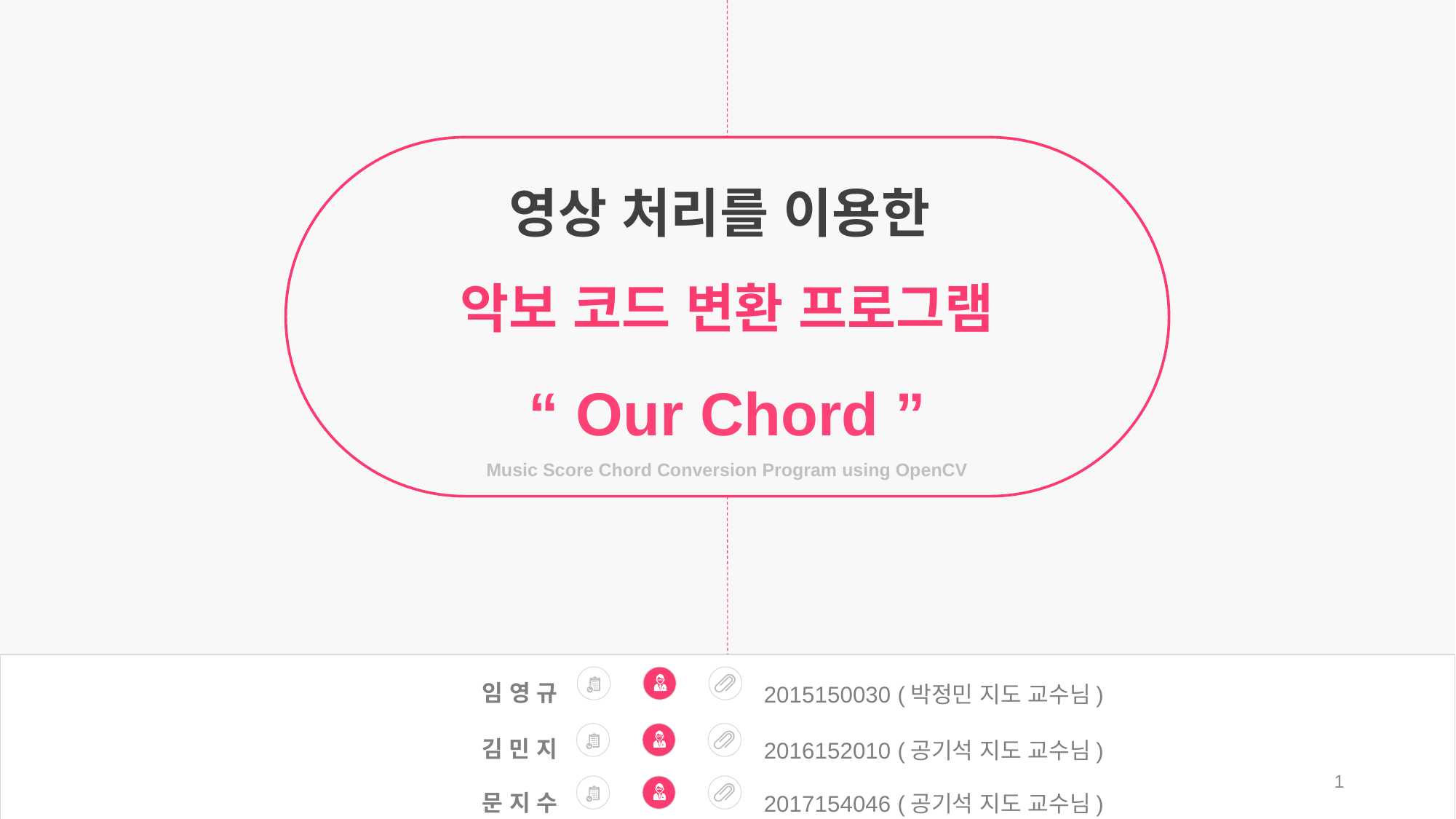

영상 처리를 이용한
악보 코드 변환 프로그램
“ Our Chord ”
Music Score Chord Conversion Program using OpenCV

임 영 규
2015150030 (박정민 지도 교수님)

김 민 지
2016152010 (공기석 지도 교수님)

문 지 수
2017154046 (공기석 지도 교수님)

1